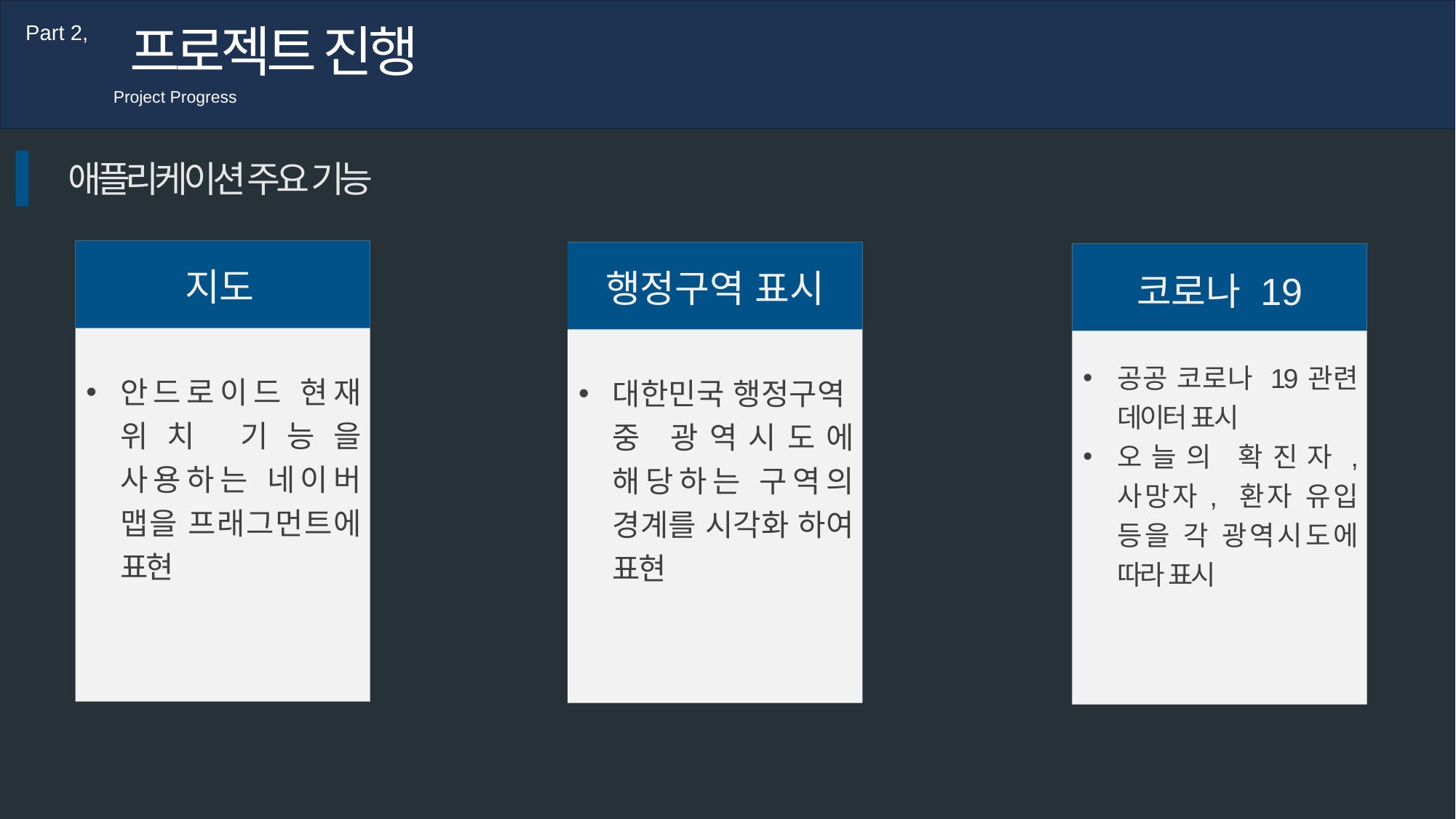

프로젝트 진행
Part 2,
Project Progress

애플리케이션 주요 기능

지도
행정구역 표시
코로나 19
공공 코로나 19관련 데이터 표시
오늘의 확진자, 사망자, 환자 유입 등을 각 광역시도에 따라 표시
안드로이드 현재 위치 기능을 사용하는 네이버 맵을 프래그먼트에 표현
대한민국 행정구역  중 광역시도에 해당하는 구역의 경계를 시각화 하여 표현